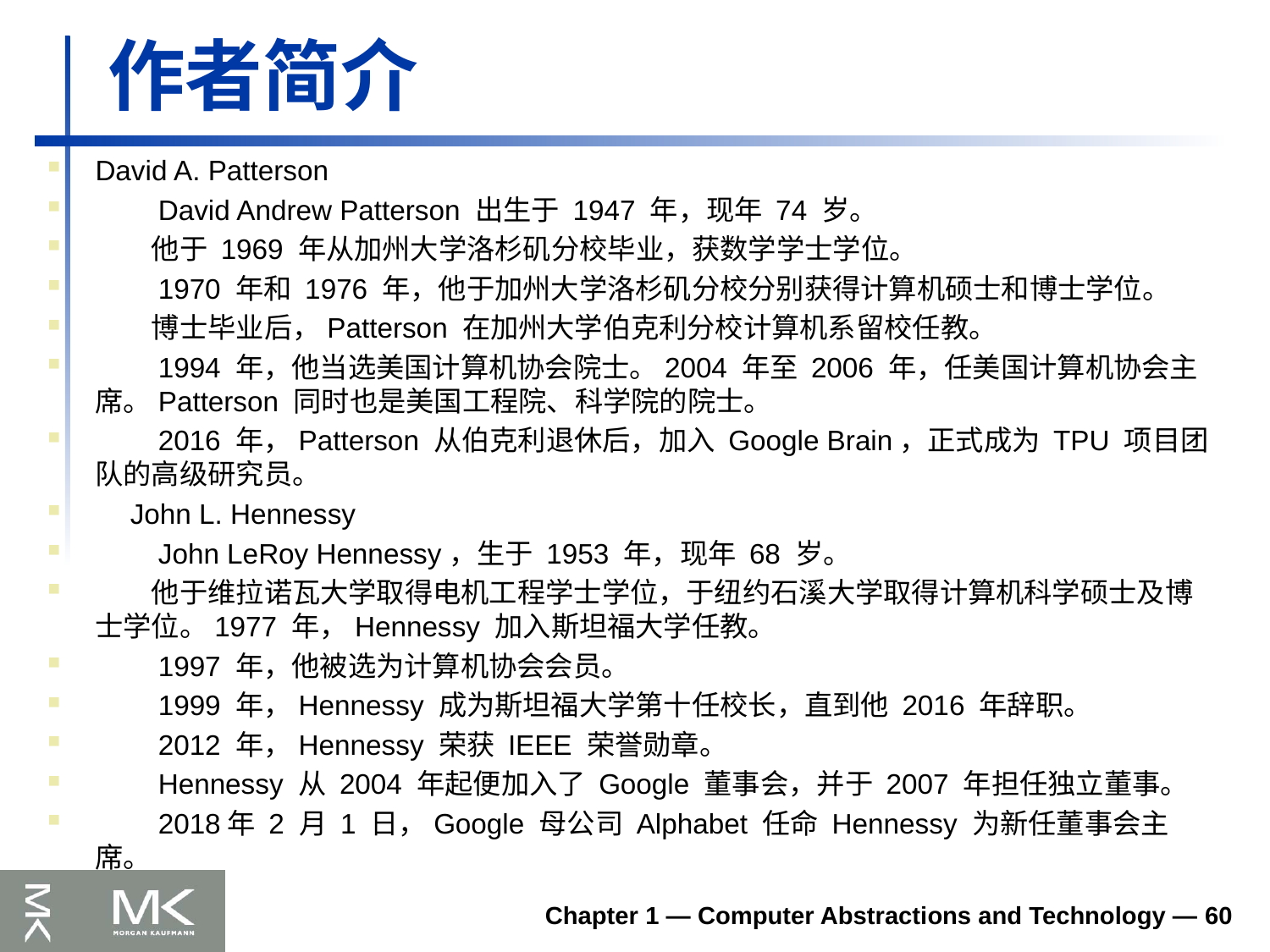

# 作者简介
David A. Patterson
　　David Andrew Patterson 出生于 1947 年，现年 74 岁。
　　他于 1969 年从加州大学洛杉矶分校毕业，获数学学士学位。
　　1970 年和 1976 年，他于加州大学洛杉矶分校分别获得计算机硕士和博士学位。
　　博士毕业后，Patterson 在加州大学伯克利分校计算机系留校任教。
　　1994 年，他当选美国计算机协会院士。2004 年至 2006 年，任美国计算机协会主席。Patterson 同时也是美国工程院、科学院的院士。
　　2016 年，Patterson 从伯克利退休后，加入 Google Brain，正式成为 TPU 项目团队的高级研究员。
　John L. Hennessy
　　John LeRoy Hennessy，生于 1953 年，现年 68 岁。
　　他于维拉诺瓦大学取得电机工程学士学位，于纽约石溪大学取得计算机科学硕士及博士学位。1977 年，Hennessy 加入斯坦福大学任教。
　　1997 年，他被选为计算机协会会员。
　　1999 年，Hennessy 成为斯坦福大学第十任校长，直到他 2016 年辞职。
　　2012 年，Hennessy 荣获 IEEE 荣誉勋章。
　　Hennessy 从 2004 年起便加入了 Google 董事会，并于 2007 年担任独立董事。
　　2018年 2 月 1 日，Google 母公司 Alphabet 任命 Hennessy 为新任董事会主席。

Chapter 1 — Computer Abstractions and Technology — 60